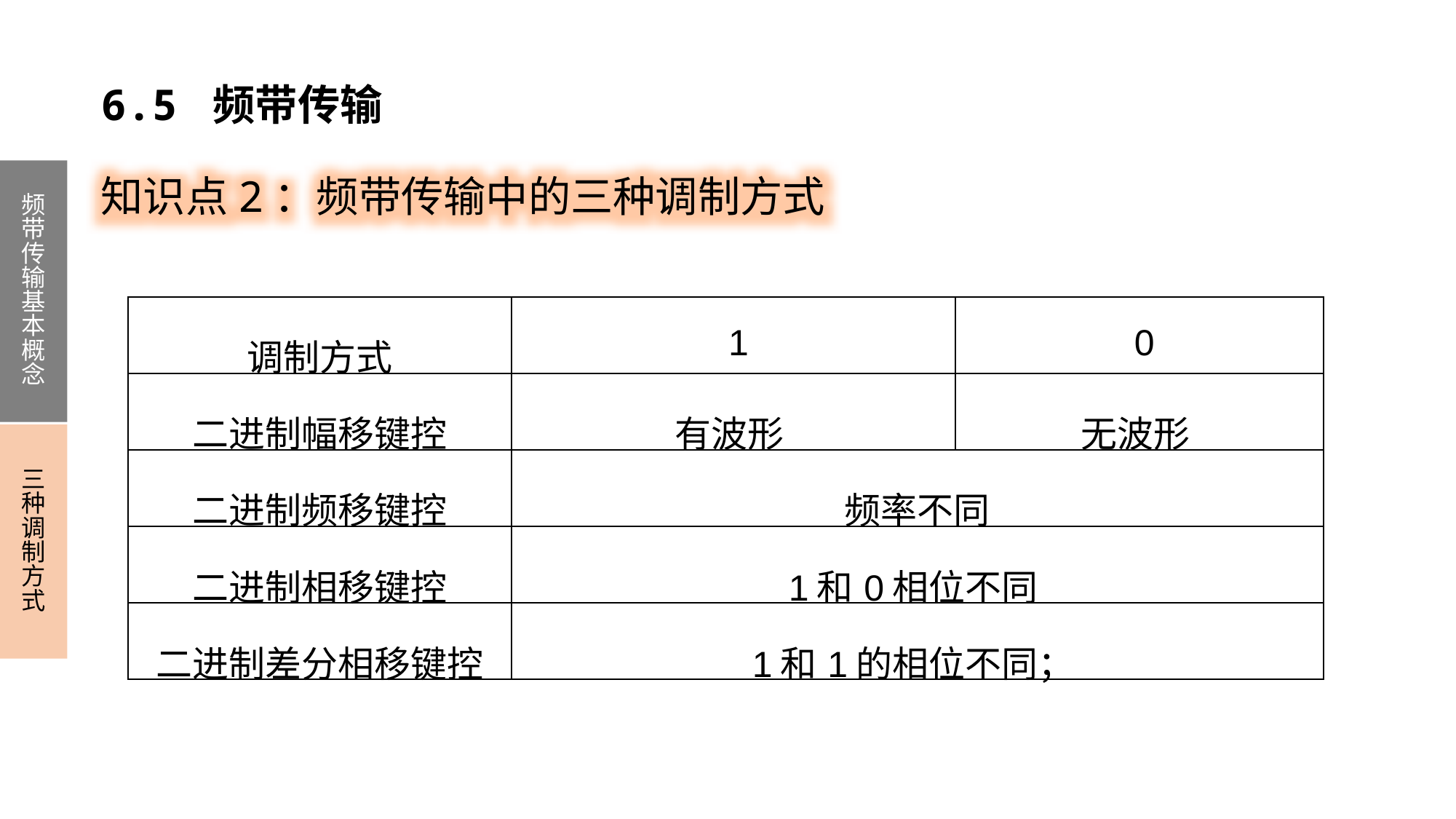

6.5 频带传输
知识点2：频带传输中的三种调制方式
频带传输基本概念
三种调制方式
| 调制方式 | 1 | 0 |
| --- | --- | --- |
| 二进制幅移键控 | 有波形 | 无波形 |
| 二进制频移键控 | 频率不同 |  |
| 二进制相移键控 | 1和0相位不同 |  |
| 二进制差分相移键控 | 1和1的相位不同； |  |